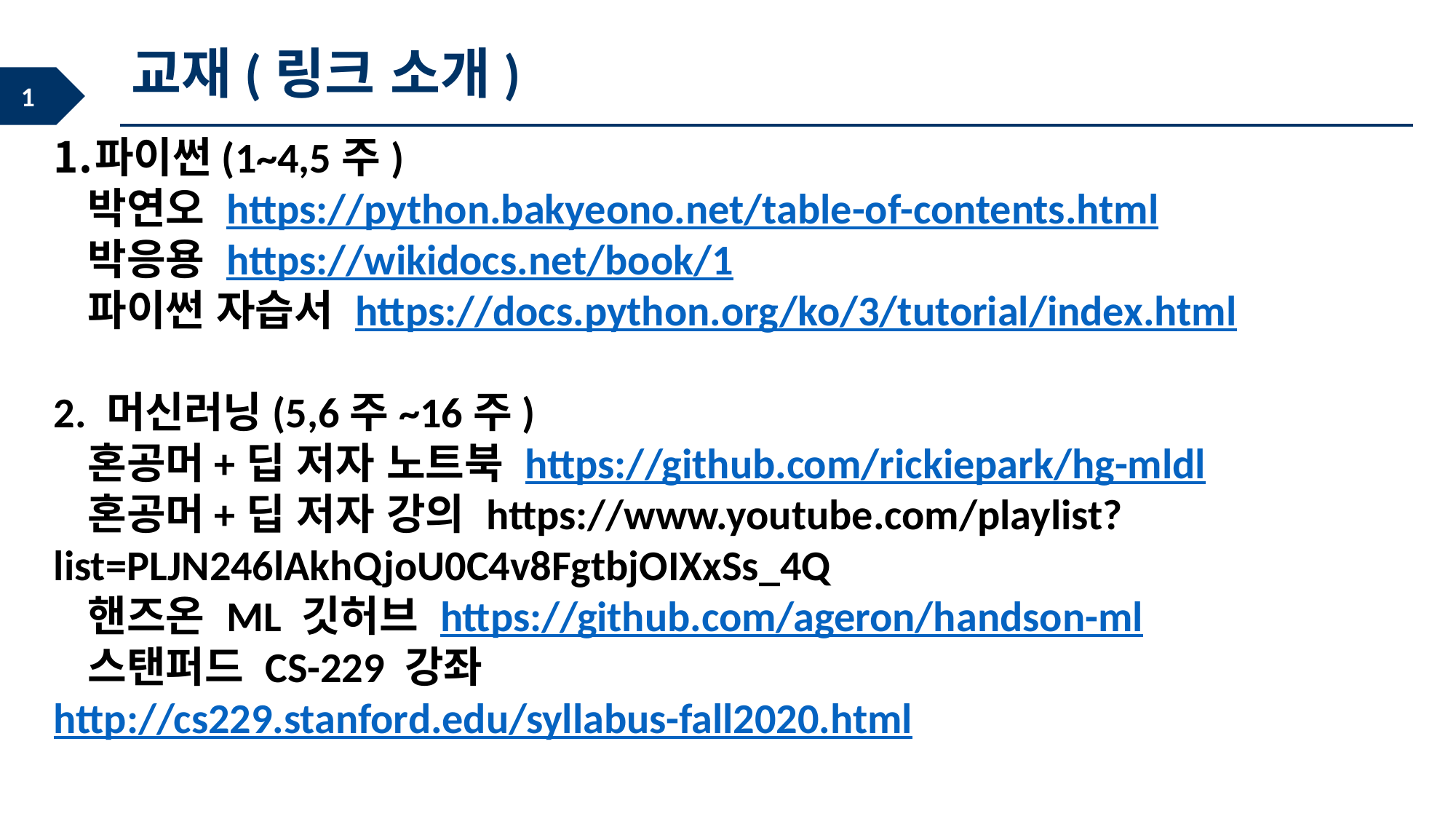

교재(링크 소개)
파이썬(1~4,5주)
  박연오 https://python.bakyeono.net/table-of-contents.html
  박응용 https://wikidocs.net/book/1
  파이썬 자습서 https://docs.python.org/ko/3/tutorial/index.html

2. 머신러닝(5,6주~16주)
  혼공머+딥 저자 노트북 https://github.com/rickiepark/hg-mldl
  혼공머+딥 저자 강의 https://www.youtube.com/playlist?list=PLJN246lAkhQjoU0C4v8FgtbjOIXxSs_4Q
  핸즈온 ML 깃허브 https://github.com/ageron/handson-ml
  스탠퍼드 CS-229 강좌 http://cs229.stanford.edu/syllabus-fall2020.html